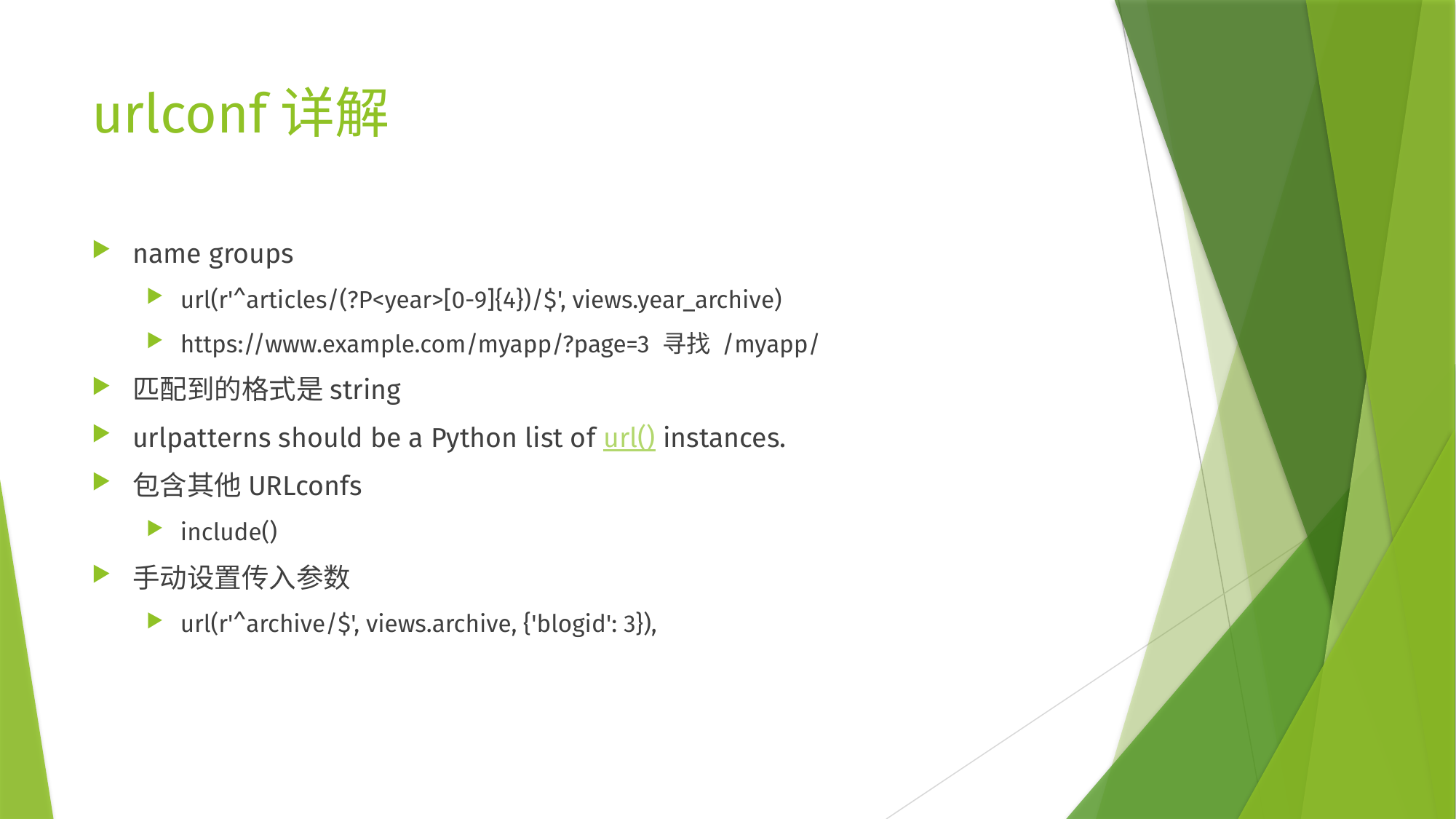

# urlconf详解
name groups
url(r'^articles/(?P<year>[0-9]{4})/$', views.year_archive)
https://www.example.com/myapp/?page=3 寻找 /myapp/
匹配到的格式是string
urlpatterns should be a Python list of url() instances.
包含其他URLconfs
include()
手动设置传入参数
url(r'^archive/$', views.archive, {'blogid': 3}),